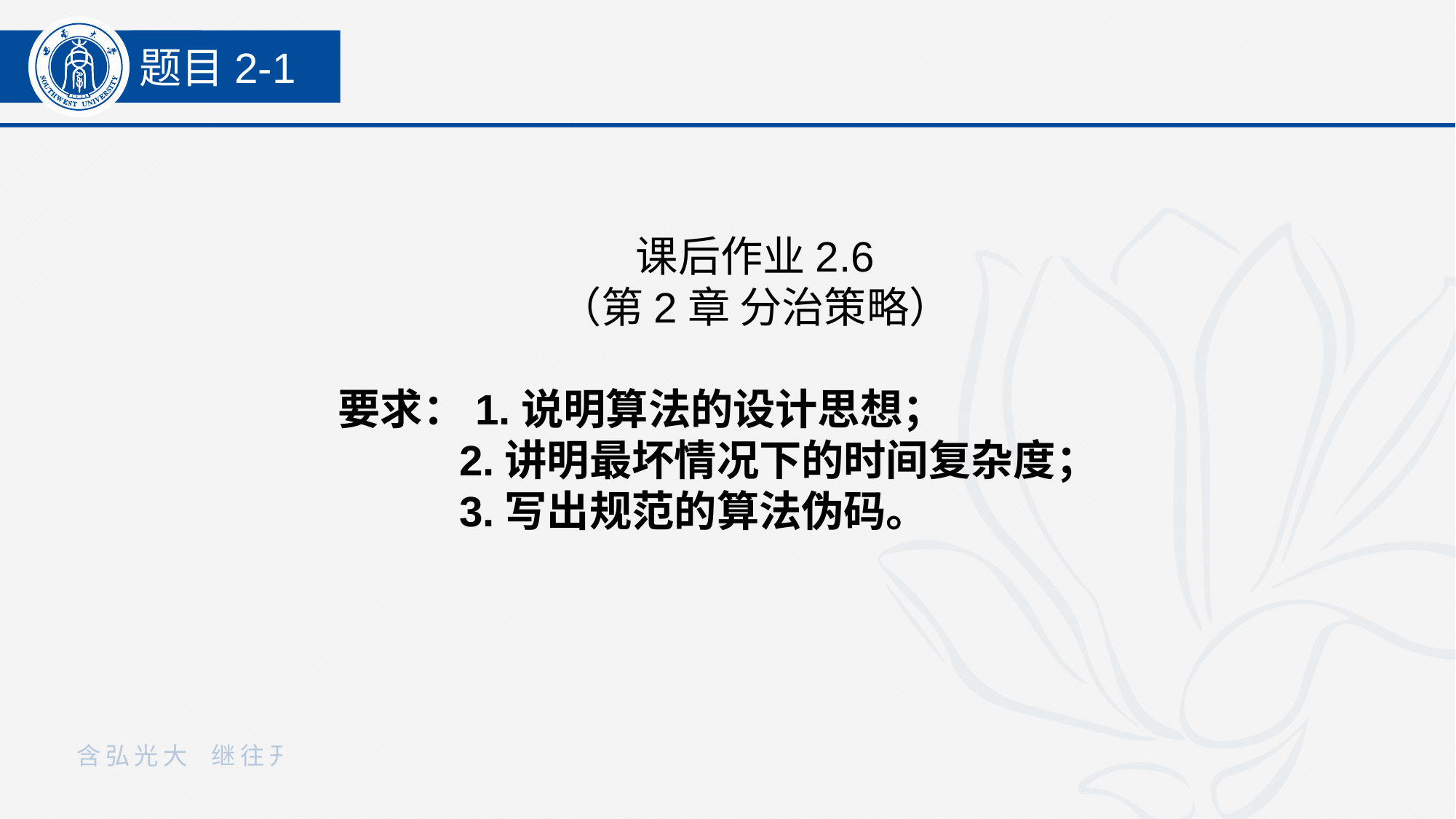

题目2-1
课后作业2.6
（第2章 分治策略）

要求：1.说明算法的设计思想；
 	 2.讲明最坏情况下的时间复杂度；
	 3.写出规范的算法伪码。